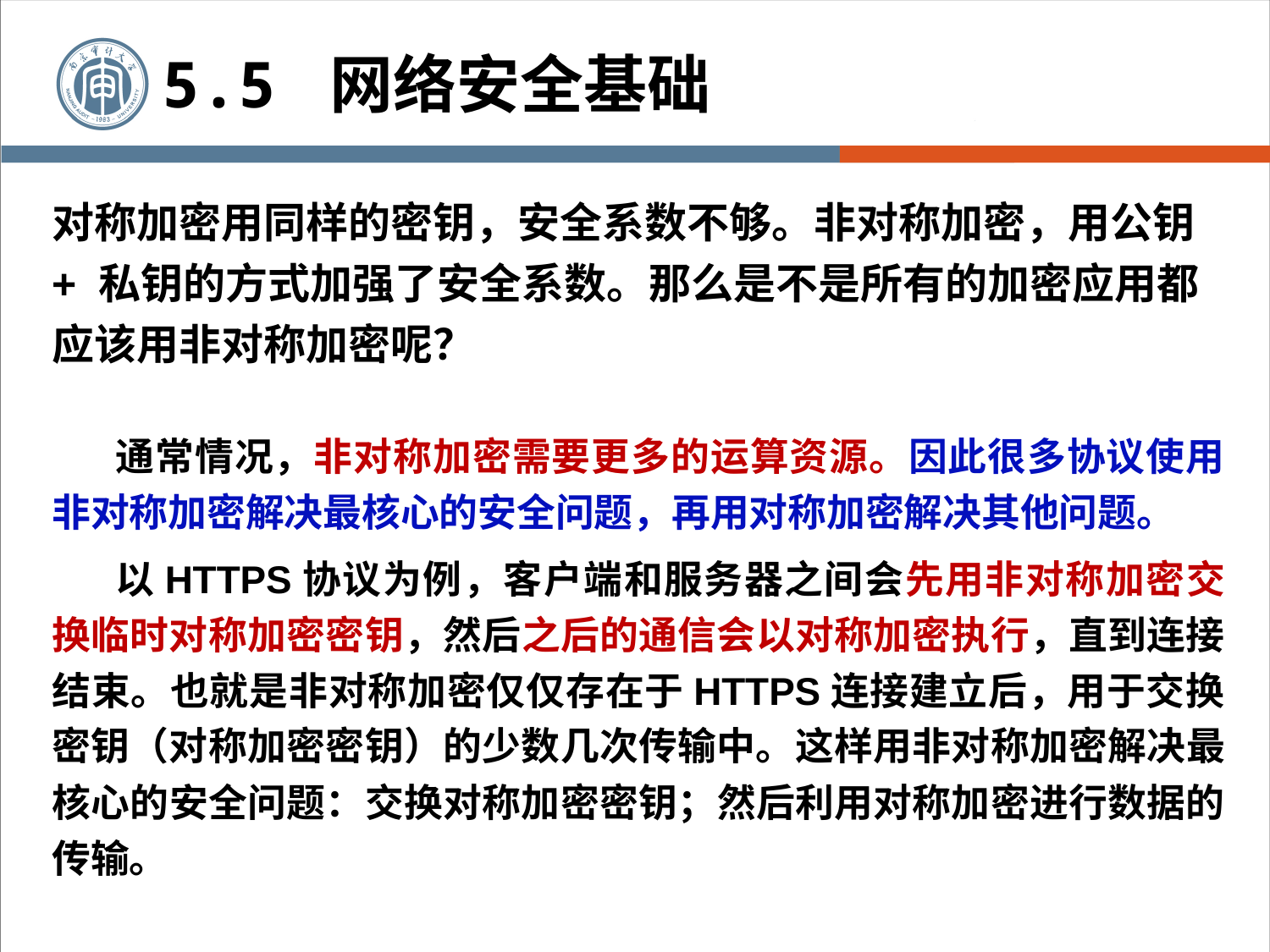

5.5 网络安全基础
对称加密用同样的密钥，安全系数不够。非对称加密，用公钥 + 私钥的方式加强了安全系数。那么是不是所有的加密应用都应该用非对称加密呢？
通常情况，非对称加密需要更多的运算资源。因此很多协议使用非对称加密解决最核心的安全问题，再用对称加密解决其他问题。
以HTTPS协议为例，客户端和服务器之间会先用非对称加密交换临时对称加密密钥，然后之后的通信会以对称加密执行，直到连接结束。也就是非对称加密仅仅存在于HTTPS连接建立后，用于交换密钥（对称加密密钥）的少数几次传输中。这样用非对称加密解决最核心的安全问题：交换对称加密密钥；然后利用对称加密进行数据的传输。